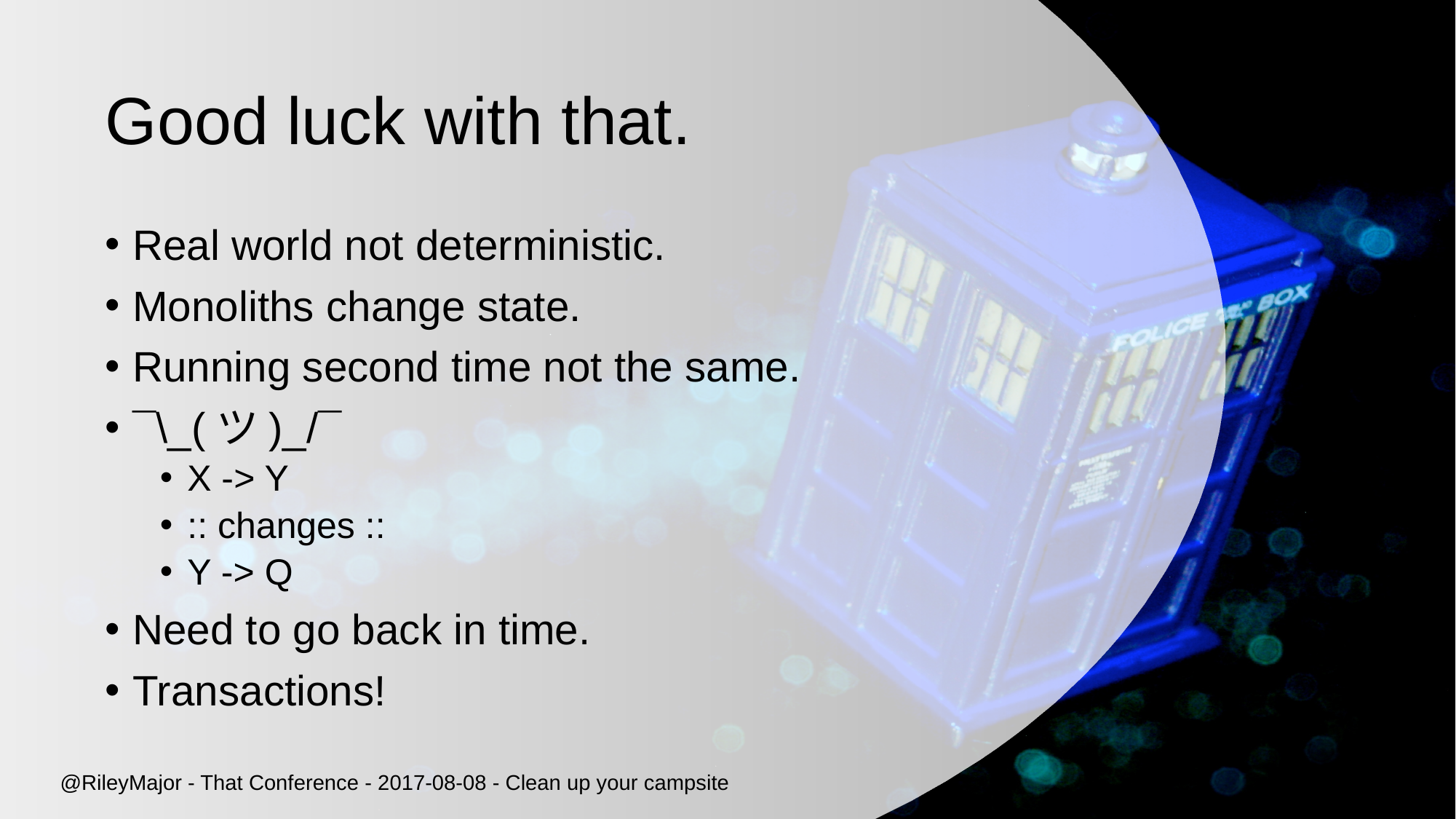

# Good luck with that.
Real world not deterministic.
Monoliths change state.
Running second time not the same.
¯\_(ツ)_/¯
X -> Y
:: changes ::
Y -> Q
Need to go back in time.
Transactions!
12